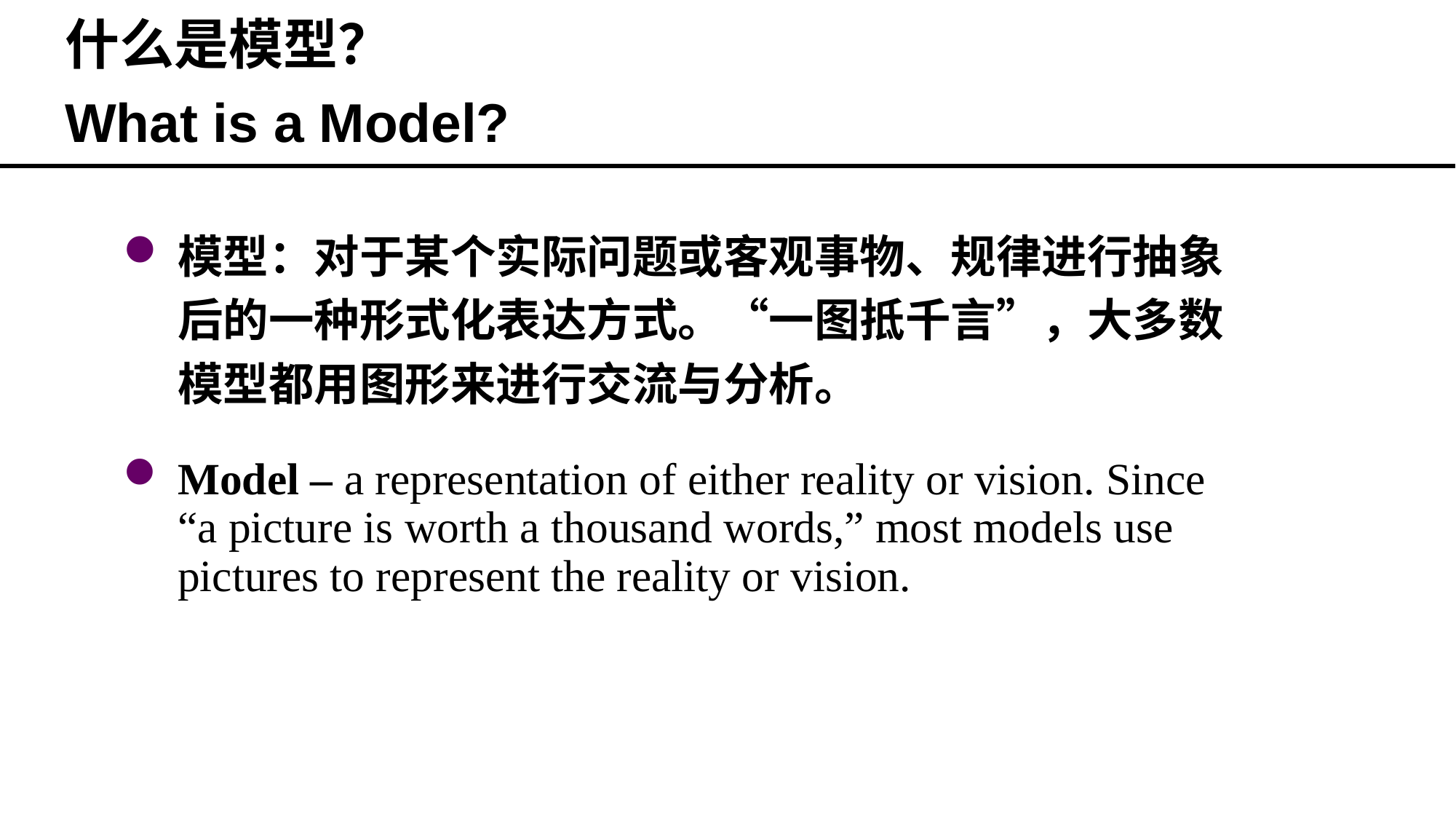

什么是模型？
What is a Model?
模型：对于某个实际问题或客观事物、规律进行抽象后的一种形式化表达方式。“一图抵千言”，大多数模型都用图形来进行交流与分析。
Model – a representation of either reality or vision. Since “a picture is worth a thousand words,” most models use pictures to represent the reality or vision.